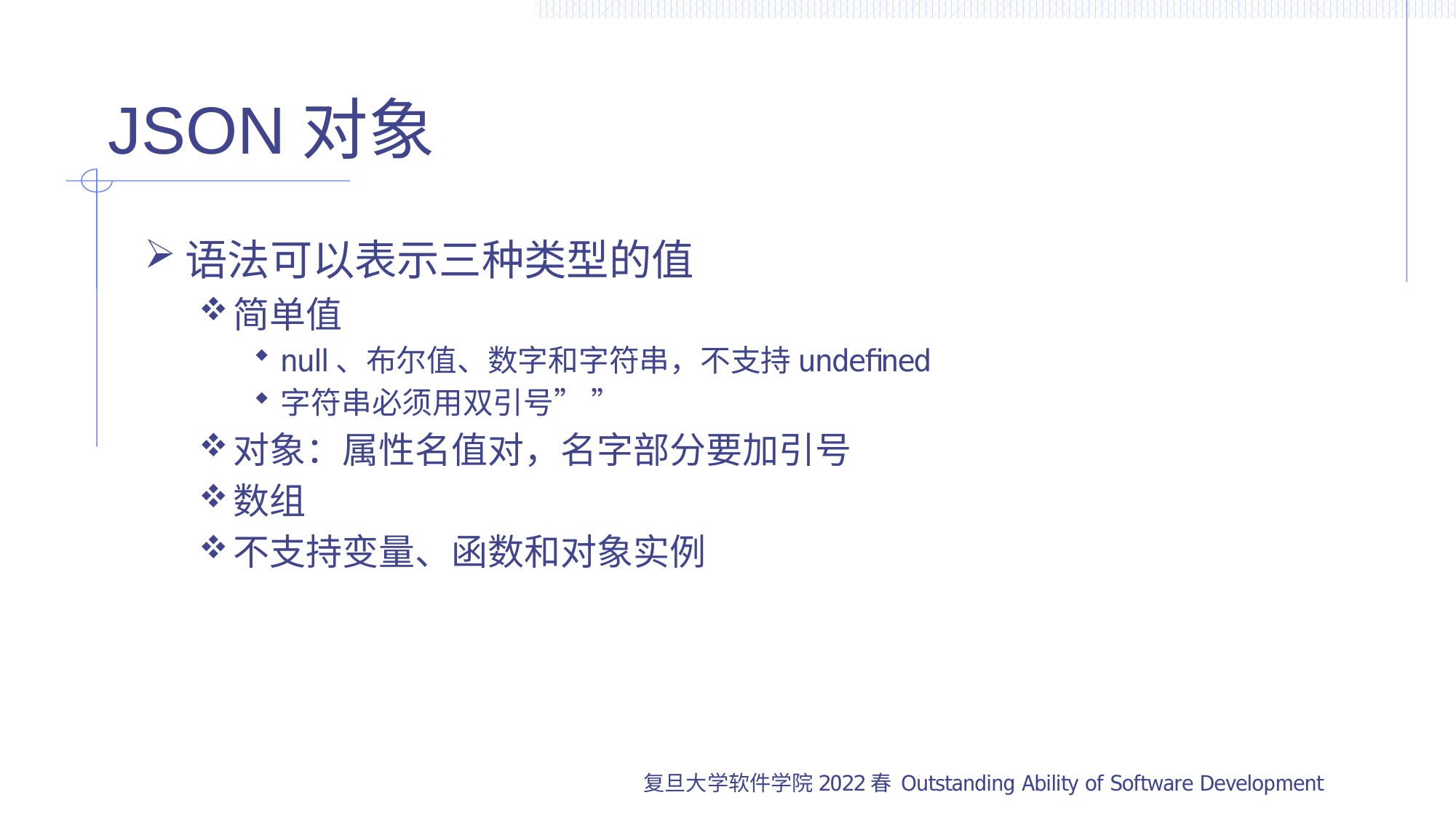

# JSON对象
语法可以表示三种类型的值
简单值
null、布尔值、数字和字符串，不支持undefined
字符串必须用双引号” ”
对象：属性名值对，名字部分要加引号
数组
不支持变量、函数和对象实例